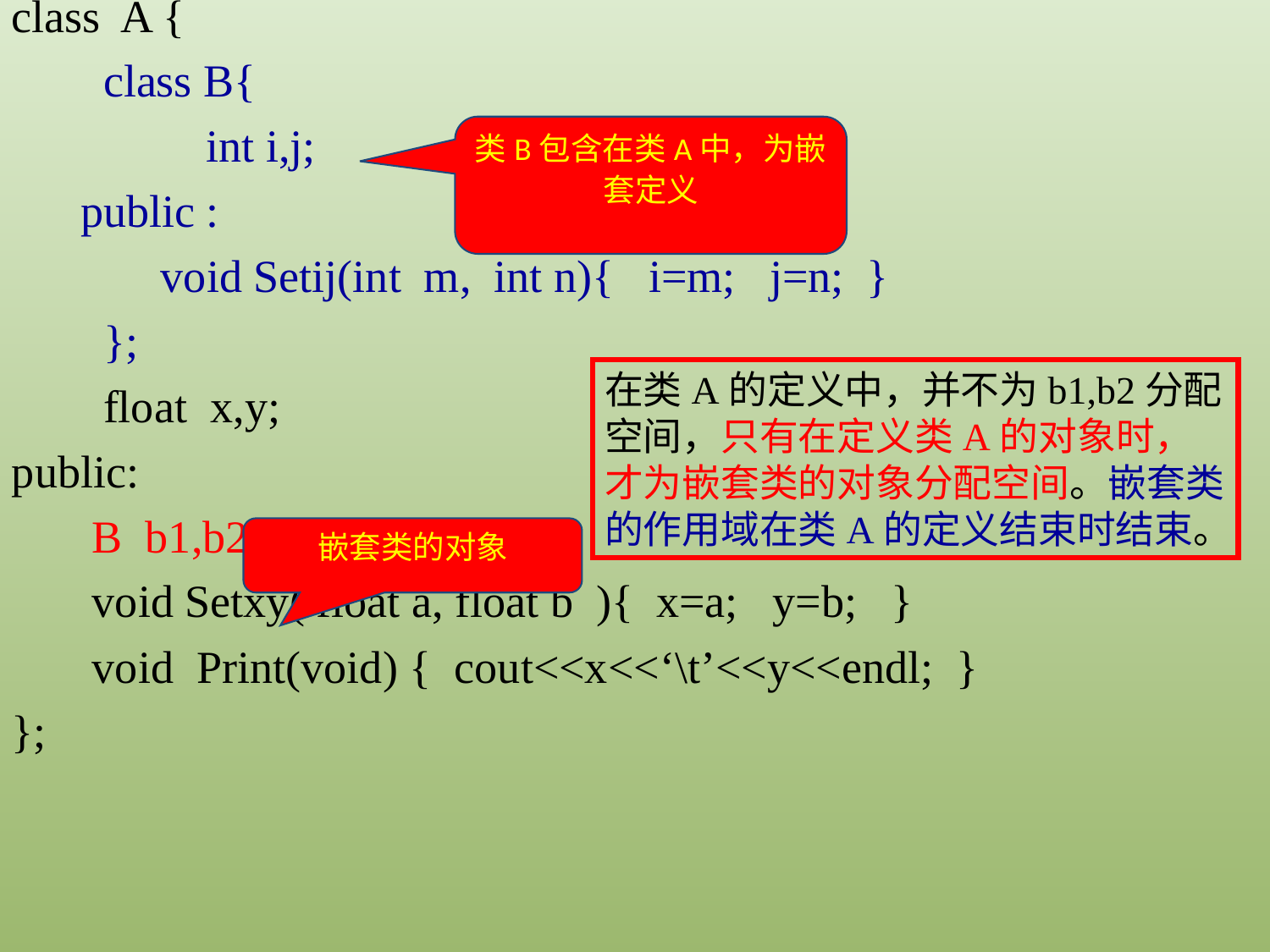

class  A {
        class B{
                 int i,j;
      public :
             void Setij(int  m,  int n){   i=m;   j=n;  }
        };
        float  x,y;
public:
       B  b1,b2;
       void Setxy( float a, float b  ){  x=a;   y=b;   }
       void  Print(void) {  cout<<x<<‘\t’<<y<<endl;  }
};
类B包含在类A中，为嵌套定义
在类A的定义中，并不为b1,b2分配空间，只有在定义类A的对象时，才为嵌套类的对象分配空间。嵌套类的作用域在类A的定义结束时结束。
嵌套类的对象
624